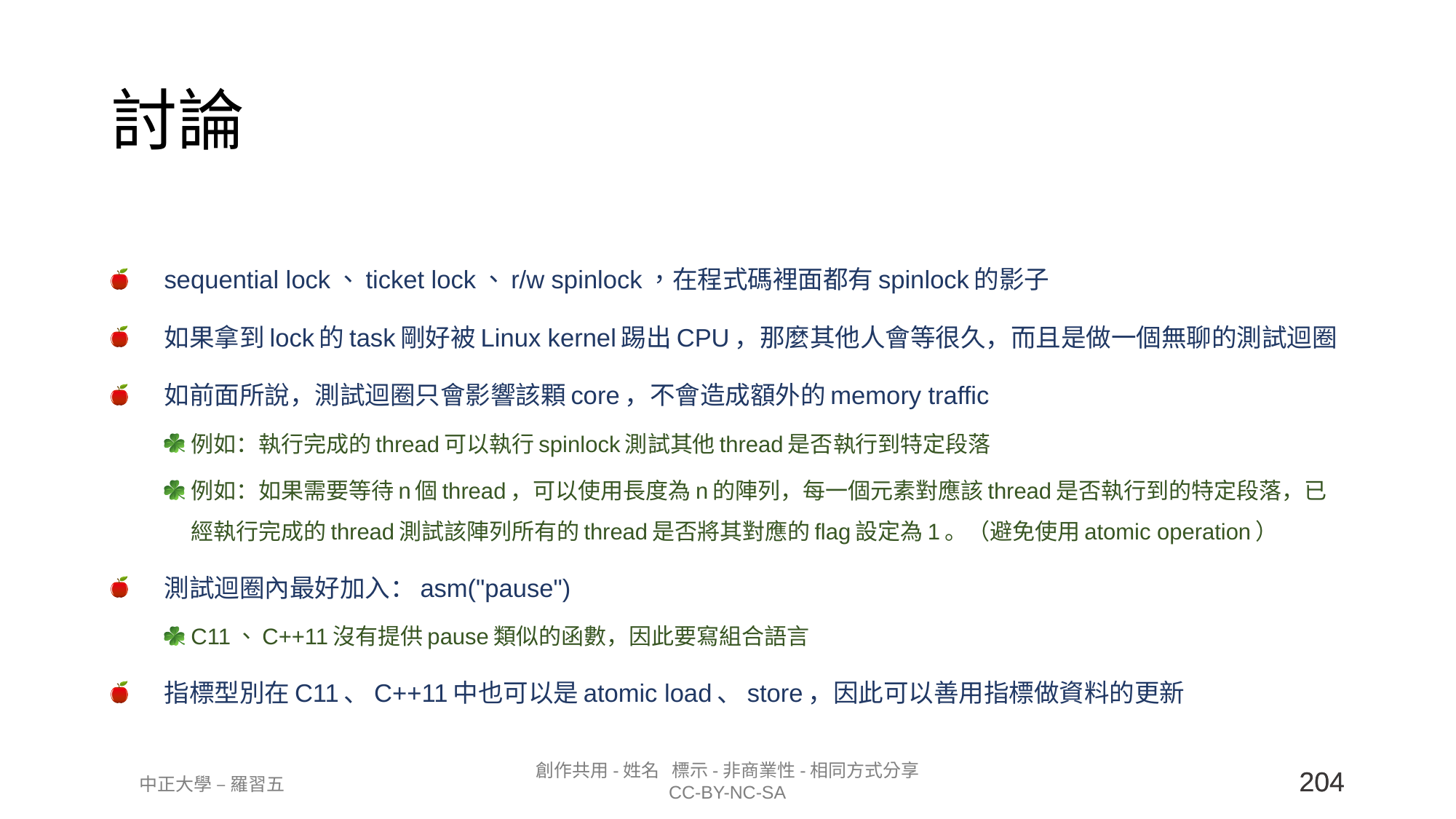

# 討論
sequential lock、ticket lock、r/w spinlock，在程式碼裡面都有spinlock的影子
如果拿到lock的task剛好被Linux kernel踢出CPU，那麼其他人會等很久，而且是做一個無聊的測試迴圈
如前面所說，測試迴圈只會影響該顆core，不會造成額外的memory traffic
例如：執行完成的thread可以執行spinlock測試其他thread是否執行到特定段落
例如：如果需要等待n個thread，可以使用長度為n的陣列，每一個元素對應該thread是否執行到的特定段落，已經執行完成的thread測試該陣列所有的thread是否將其對應的flag設定為1。（避免使用atomic operation）
測試迴圈內最好加入：asm("pause")
C11、C++11沒有提供pause類似的函數，因此要寫組合語言
指標型別在C11、C++11中也可以是atomic load、store，因此可以善用指標做資料的更新